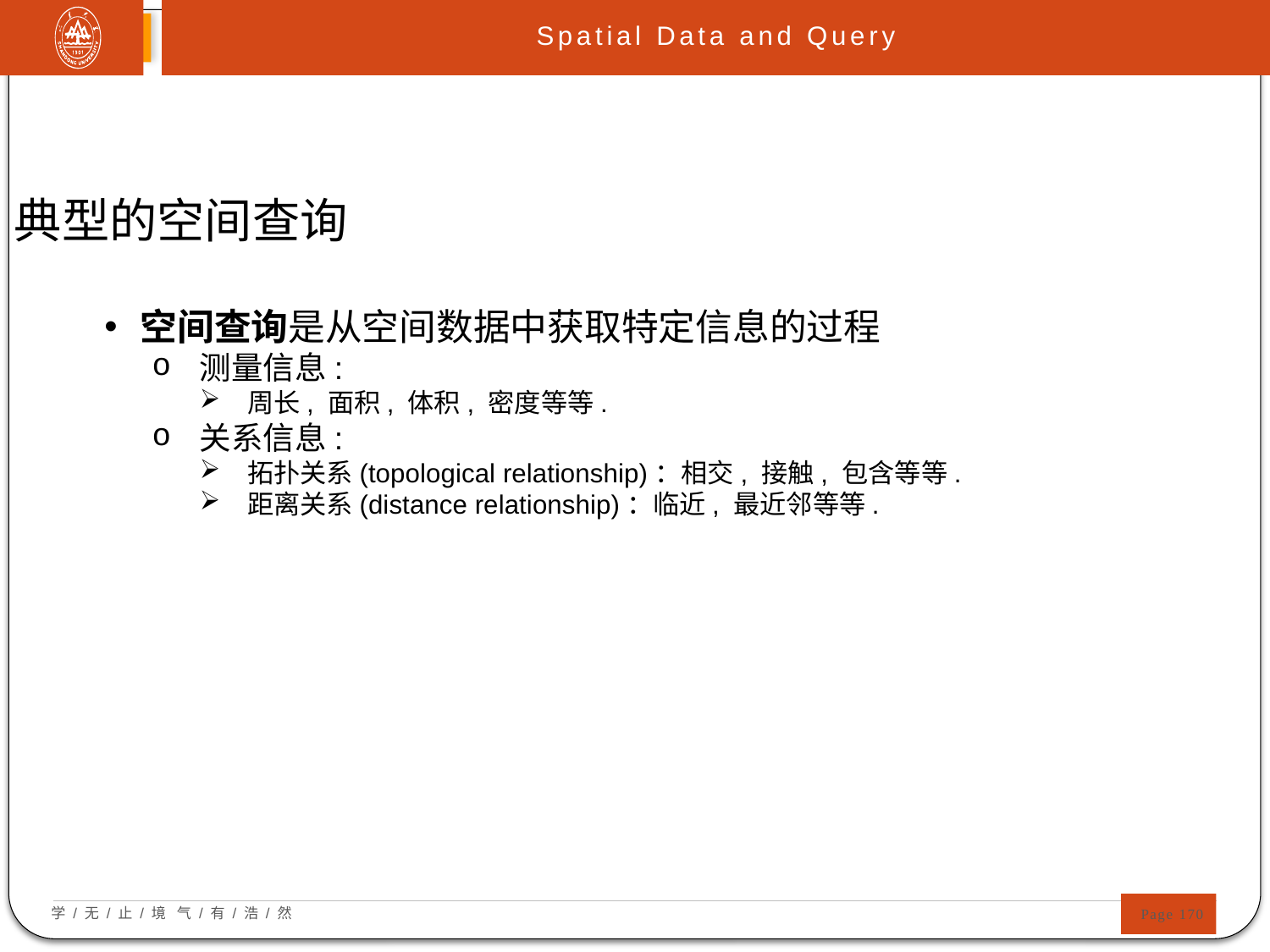

Spatial Data and Query

典型的空间查询
空间查询是从空间数据中获取特定信息的过程
测量信息:
周长, 面积, 体积, 密度等等.
关系信息:
拓扑关系(topological relationship)：相交, 接触, 包含等等.
距离关系(distance relationship)：临近, 最近邻等等.
  Page 170